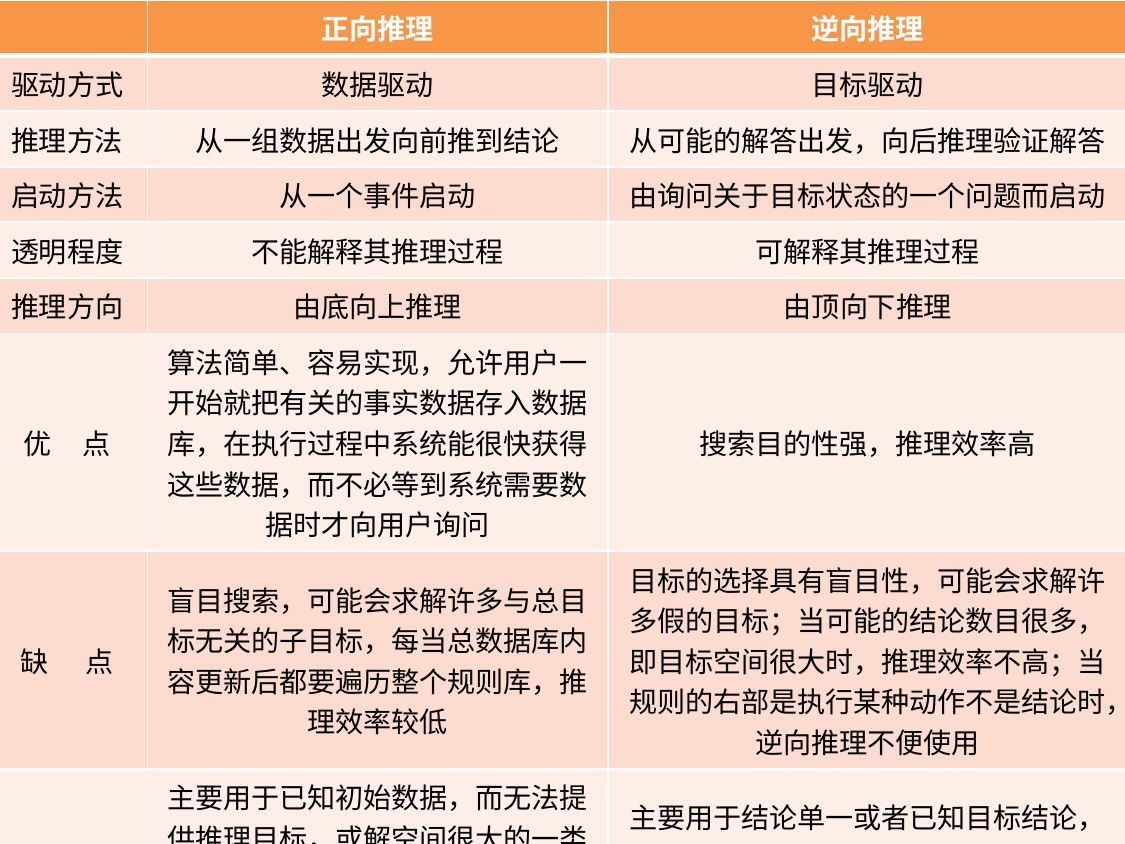

|  | 正向推理 | 逆向推理 |
| --- | --- | --- |
| 驱动方式 | 数据驱动 | 目标驱动 |
| 推理方法 | 从一组数据出发向前推到结论 | 从可能的解答出发，向后推理验证解答 |
| 启动方法 | 从一个事件启动 | 由询问关于目标状态的一个问题而启动 |
| 透明程度 | 不能解释其推理过程 | 可解释其推理过程 |
| 推理方向 | 由底向上推理 | 由顶向下推理 |
| 优 点 | 算法简单、容易实现，允许用户一开始就把有关的事实数据存入数据库，在执行过程中系统能很快获得这些数据，而不必等到系统需要数据时才向用户询问 | 搜索目的性强，推理效率高 |
| 缺 点 | 盲目搜索，可能会求解许多与总目标无关的子目标，每当总数据库内容更新后都要遍历整个规则库，推理效率较低 | 目标的选择具有盲目性，可能会求解许多假的目标；当可能的结论数目很多，即目标空间很大时，推理效率不高；当规则的右部是执行某种动作不是结论时，逆向推理不便使用 |
| 适用场合 | 主要用于已知初始数据，而无法提供推理目标，或解空间很大的一类问题，如监控、预测、规划、设计等问题的求解 | 主要用于结论单一或者已知目标结论，而要求验证的系统，如选择、分类、故障诊断等问题的求解 |
| 典型系统 | CLIPS，OPS | PROLOG |